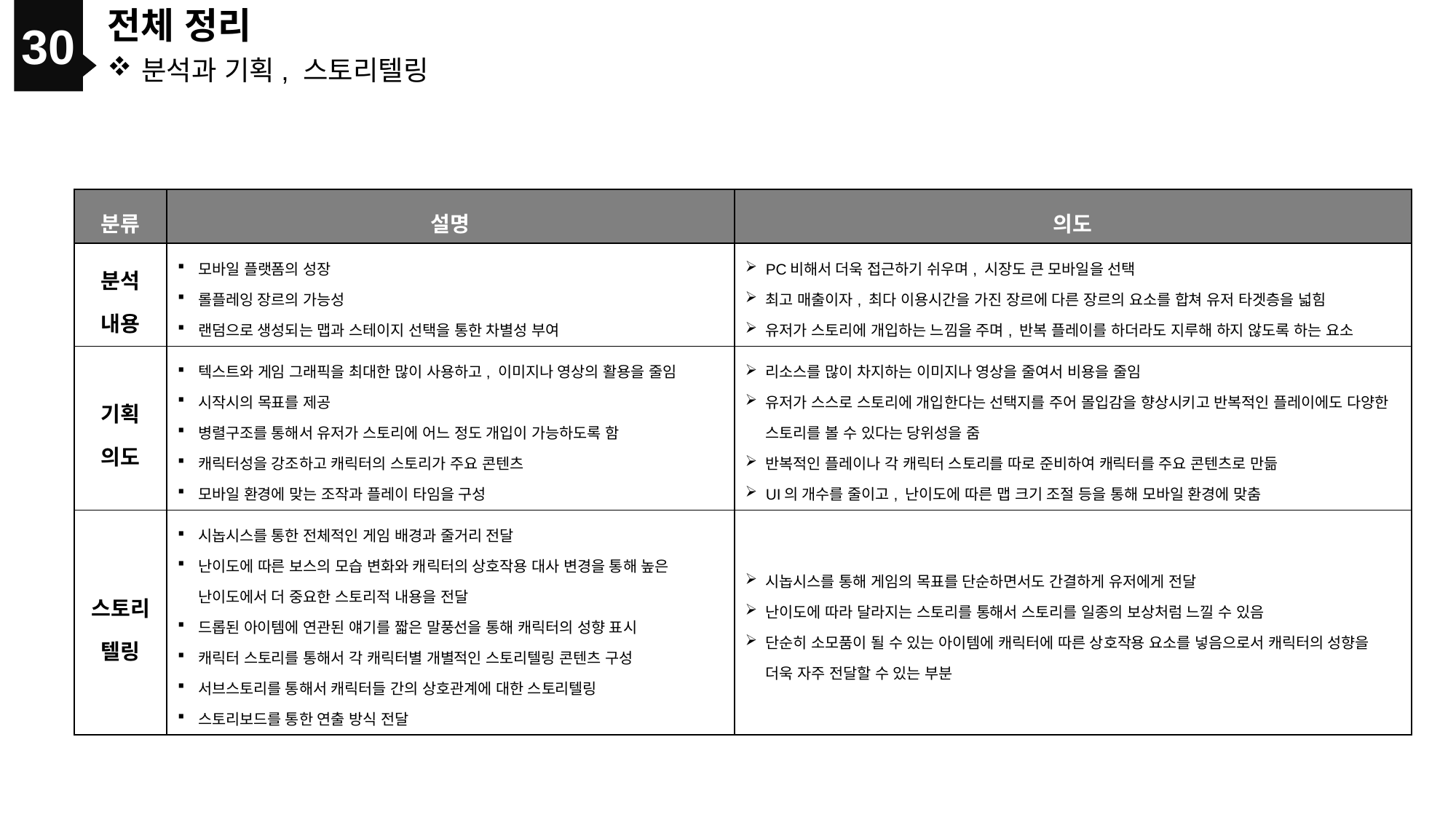

30
전체 정리
분석과 기획, 스토리텔링
| 분류 | 설명 | 의도 |
| --- | --- | --- |
| 분석 내용 | 모바일 플랫폼의 성장 롤플레잉 장르의 가능성 랜덤으로 생성되는 맵과 스테이지 선택을 통한 차별성 부여 | PC비해서 더욱 접근하기 쉬우며, 시장도 큰 모바일을 선택 최고 매출이자, 최다 이용시간을 가진 장르에 다른 장르의 요소를 합쳐 유저 타겟층을 넓힘 유저가 스토리에 개입하는 느낌을 주며, 반복 플레이를 하더라도 지루해 하지 않도록 하는 요소 |
| 기획 의도 | 텍스트와 게임 그래픽을 최대한 많이 사용하고, 이미지나 영상의 활용을 줄임 시작시의 목표를 제공 병렬구조를 통해서 유저가 스토리에 어느 정도 개입이 가능하도록 함 캐릭터성을 강조하고 캐릭터의 스토리가 주요 콘텐츠 모바일 환경에 맞는 조작과 플레이 타임을 구성 | 리소스를 많이 차지하는 이미지나 영상을 줄여서 비용을 줄임 유저가 스스로 스토리에 개입한다는 선택지를 주어 몰입감을 향상시키고 반복적인 플레이에도 다양한 스토리를 볼 수 있다는 당위성을 줌 반복적인 플레이나 각 캐릭터 스토리를 따로 준비하여 캐릭터를 주요 콘텐츠로 만듦 UI의 개수를 줄이고, 난이도에 따른 맵 크기 조절 등을 통해 모바일 환경에 맞춤 |
| 스토리텔링 | 시놉시스를 통한 전체적인 게임 배경과 줄거리 전달 난이도에 따른 보스의 모습 변화와 캐릭터의 상호작용 대사 변경을 통해 높은 난이도에서 더 중요한 스토리적 내용을 전달 드롭된 아이템에 연관된 얘기를 짧은 말풍선을 통해 캐릭터의 성향 표시 캐릭터 스토리를 통해서 각 캐릭터별 개별적인 스토리텔링 콘텐츠 구성 서브스토리를 통해서 캐릭터들 간의 상호관계에 대한 스토리텔링 스토리보드를 통한 연출 방식 전달 | 시놉시스를 통해 게임의 목표를 단순하면서도 간결하게 유저에게 전달 난이도에 따라 달라지는 스토리를 통해서 스토리를 일종의 보상처럼 느낄 수 있음 단순히 소모품이 될 수 있는 아이템에 캐릭터에 따른 상호작용 요소를 넣음으로서 캐릭터의 성향을 더욱 자주 전달할 수 있는 부분 |